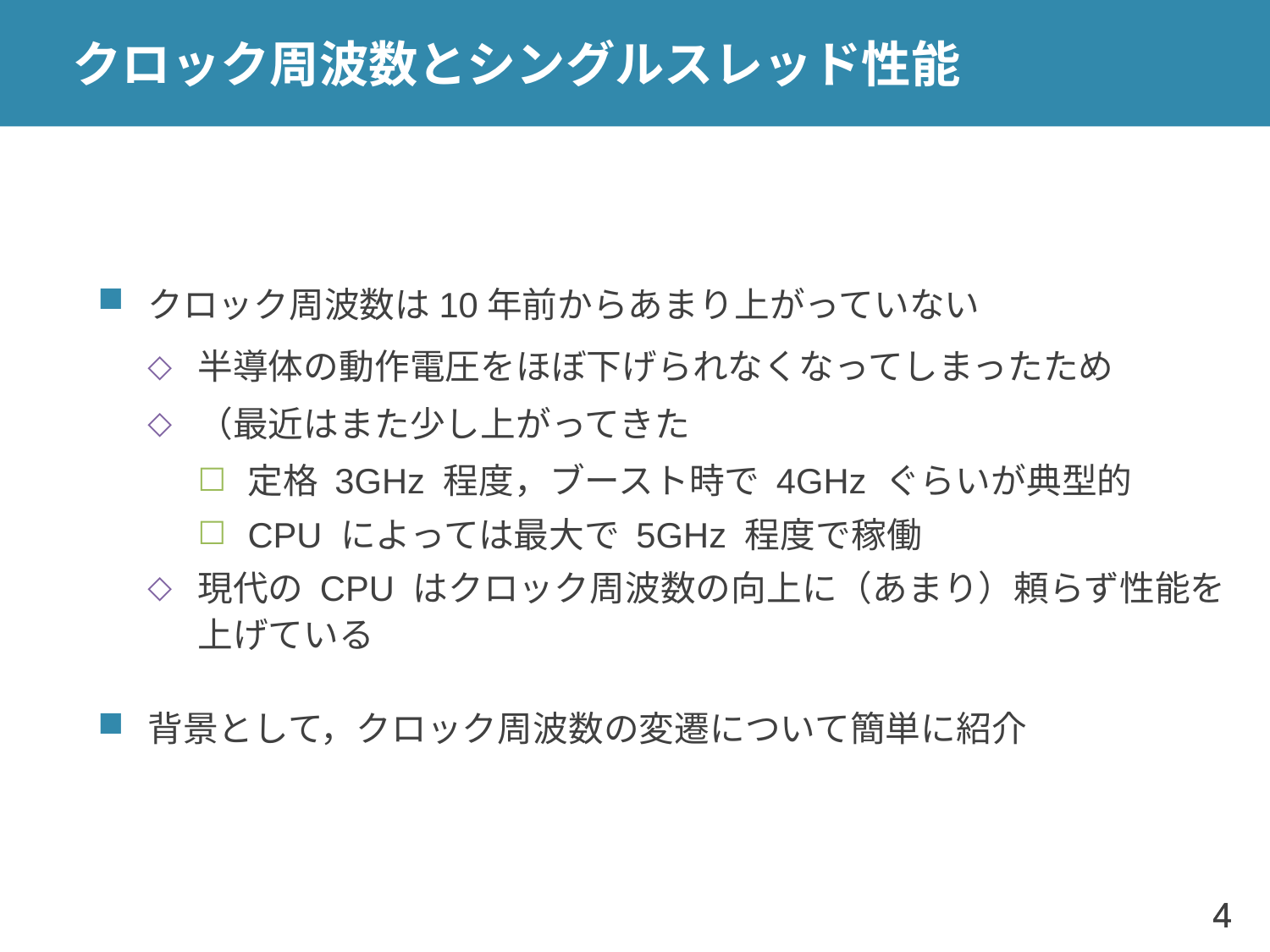

# クロック周波数とシングルスレッド性能
クロック周波数は10年前からあまり上がっていない
半導体の動作電圧をほぼ下げられなくなってしまったため
（最近はまた少し上がってきた
定格 3GHz 程度，ブースト時で 4GHz ぐらいが典型的
CPU によっては最大で 5GHz 程度で稼働
現代の CPU はクロック周波数の向上に（あまり）頼らず性能を上げている
背景として，クロック周波数の変遷について簡単に紹介